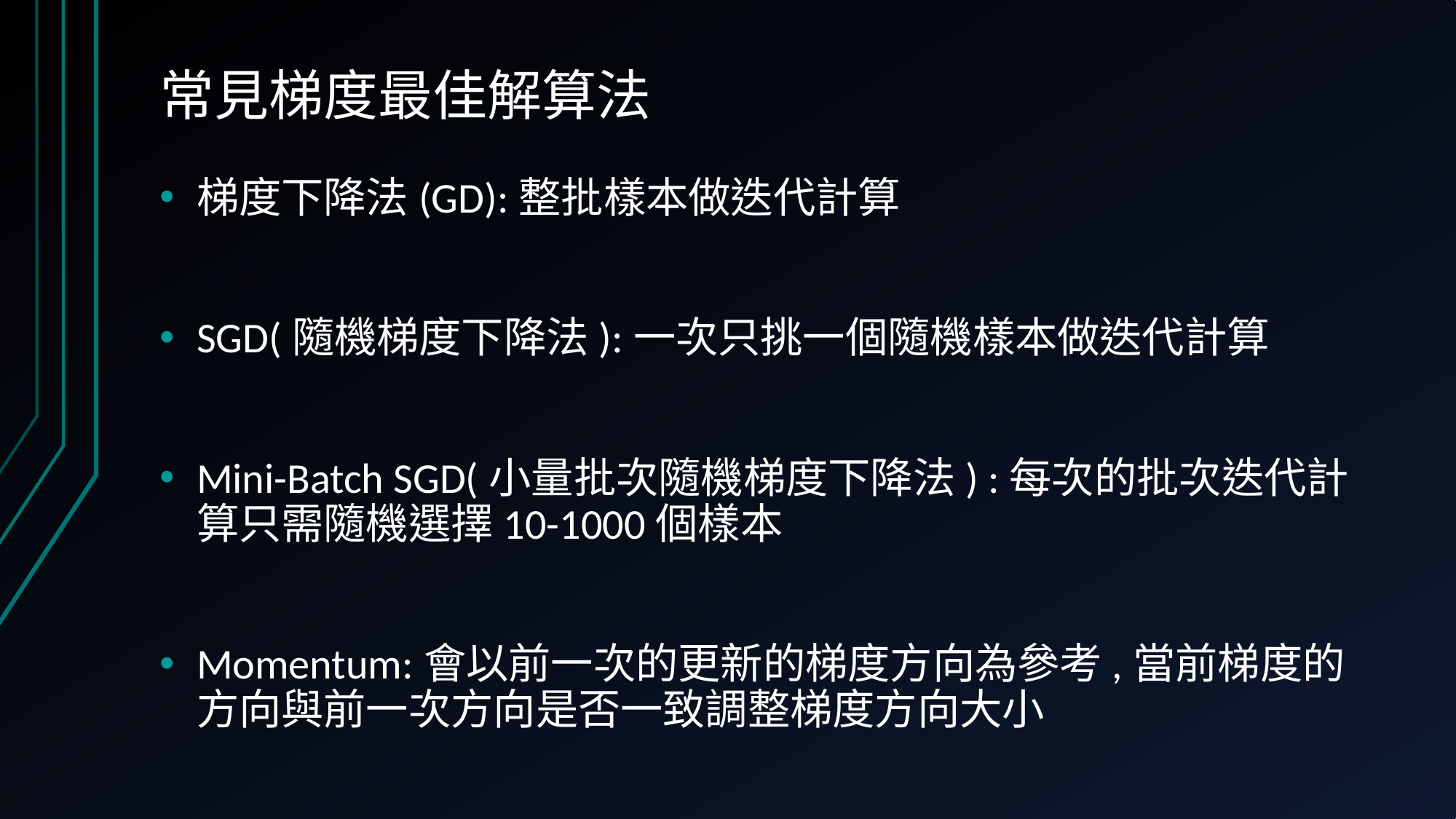

# 常見梯度最佳解算法
梯度下降法(GD):整批樣本做迭代計算

SGD(隨機梯度下降法):一次只挑一個隨機樣本做迭代計算

Mini-Batch SGD(小量批次隨機梯度下降法) :每次的批次迭代計算只需隨機選擇10-1000個樣本

Momentum:會以前一次的更新的梯度方向為參考,當前梯度的方向與前一次方向是否一致調整梯度方向大小